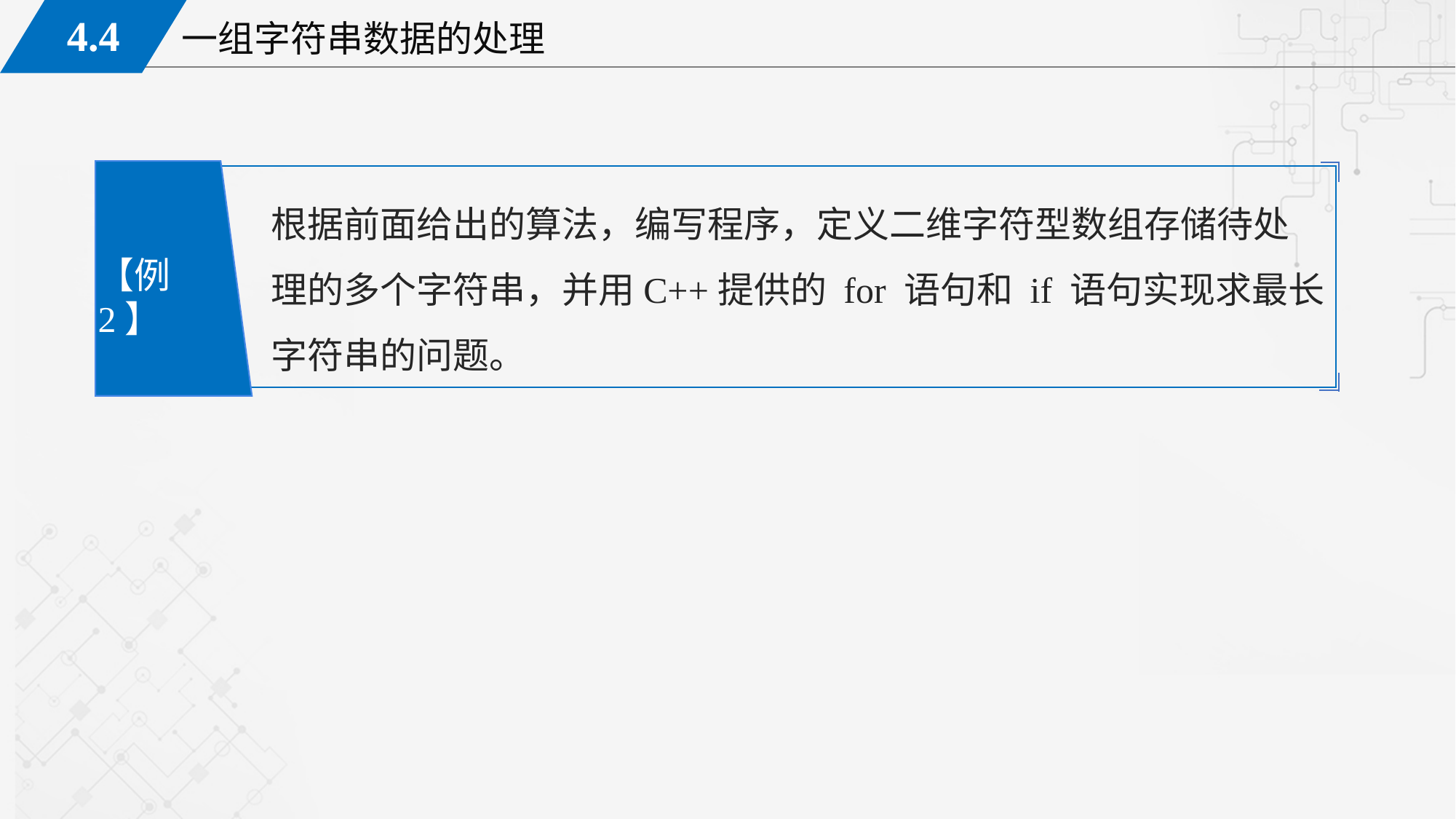

根据前面给出的算法，编写程序，定义二维字符型数组存储待处理的多个字符串，并用C++提供的 for 语句和 if 语句实现求最长字符串的问题。

【例2】